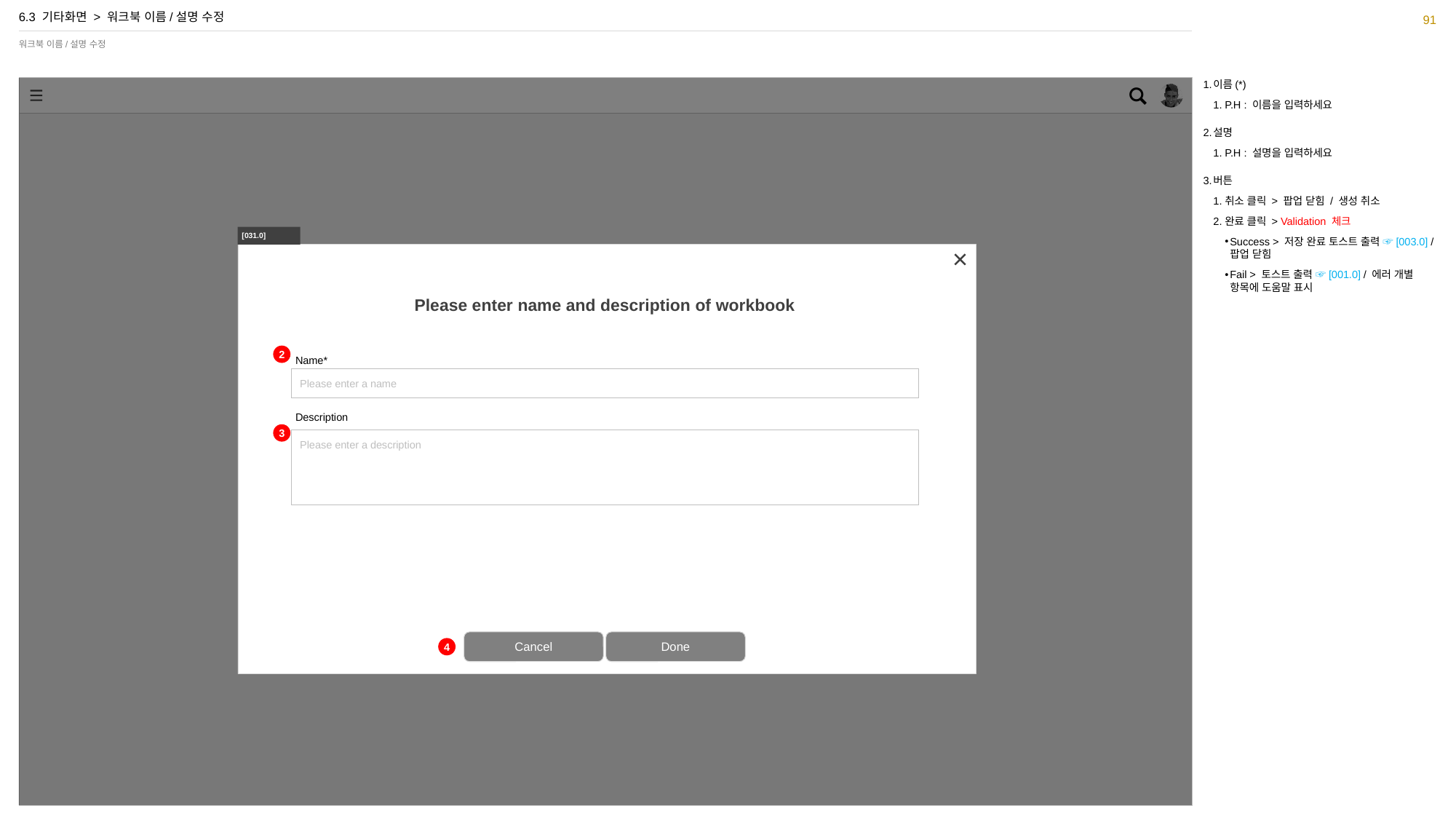

91
# 6.3 기타화면 > 워크북 이름/설명 수정
워크북 이름/설명 수정
이름(*)
P.H : 이름을 입력하세요
설명
P.H : 설명을 입력하세요
버튼
취소 클릭 > 팝업 닫힘 / 생성 취소
완료 클릭 > Validation 체크
Success > 저장 완료 토스트 출력 ☞[003.0] / 팝업 닫힘
Fail > 토스트 출력 ☞[001.0] / 에러 개별 항목에 도움말 표시

[031.0]
Please enter name and description of workbook
2
Name*

Description
Please enter a name
Please enter a description
3
Cancel
Done
4